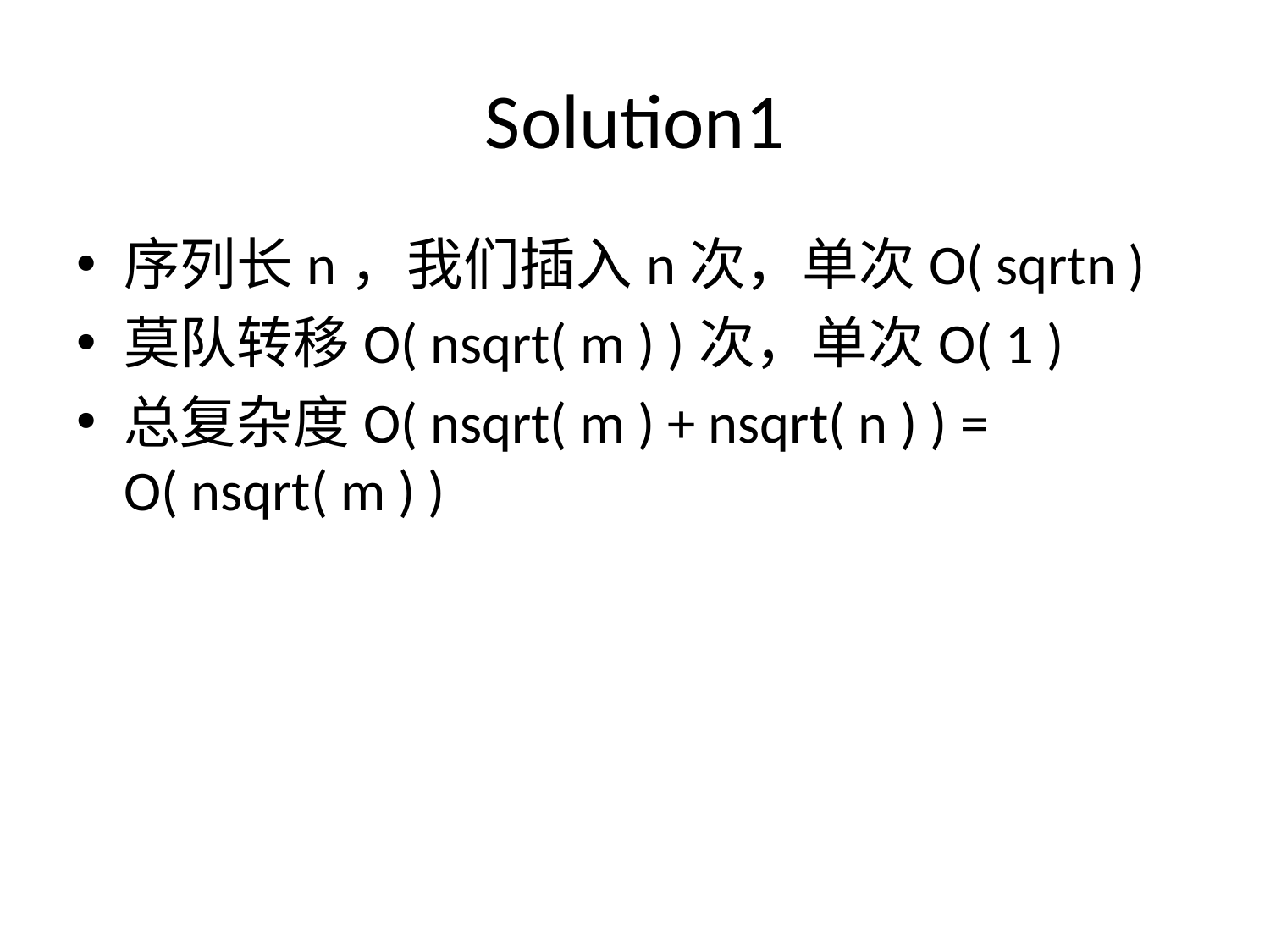

# Solution1
序列长n，我们插入n次，单次O( sqrtn )
莫队转移O( nsqrt( m ) )次，单次O( 1 )
总复杂度O( nsqrt( m ) + nsqrt( n ) ) = O( nsqrt( m ) )